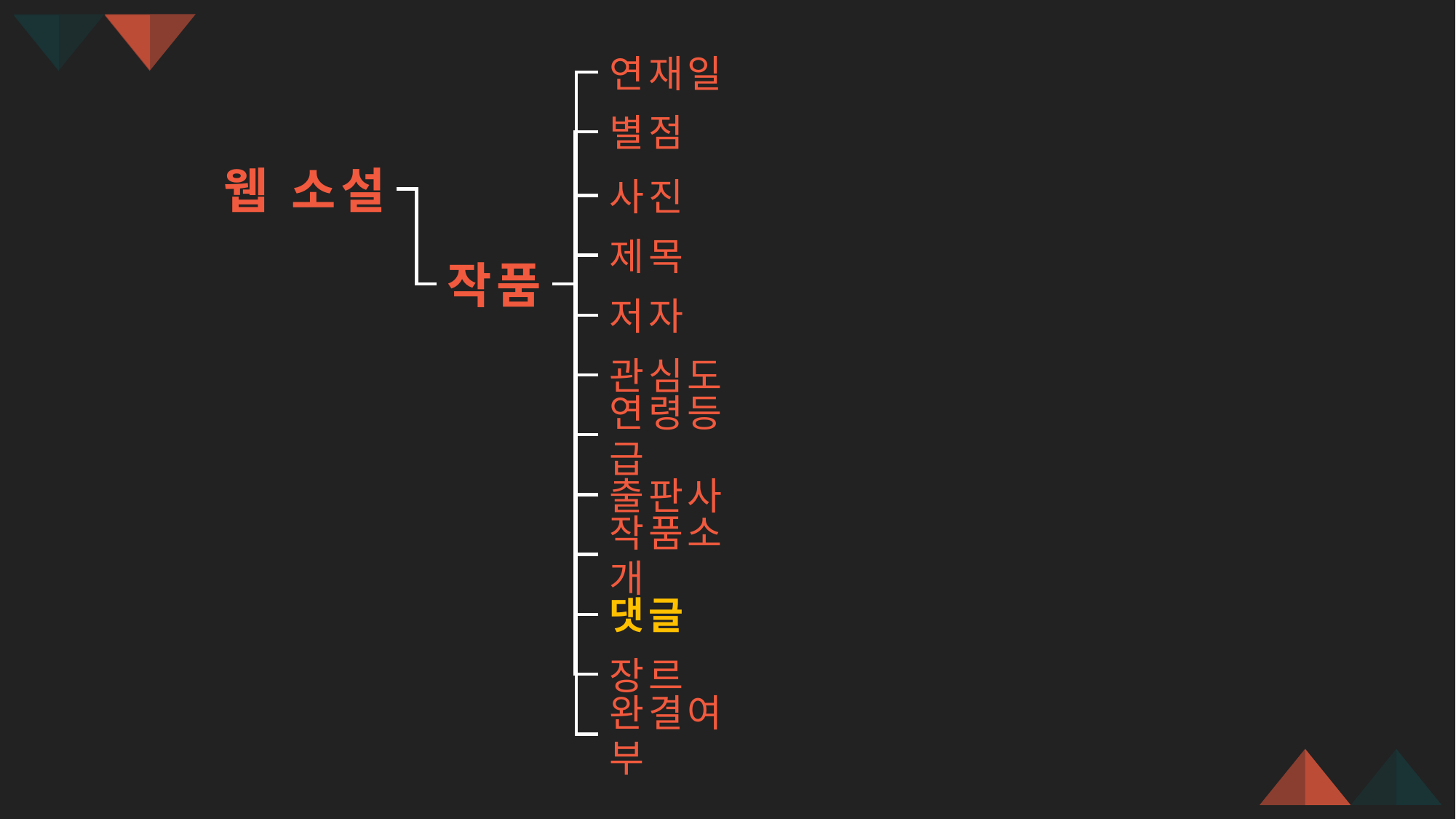

연재일
별점
웹 소설
사진
제목
작품
저자
관심도
연령등급
출판사
작품소개
댓글
장르
완결여부